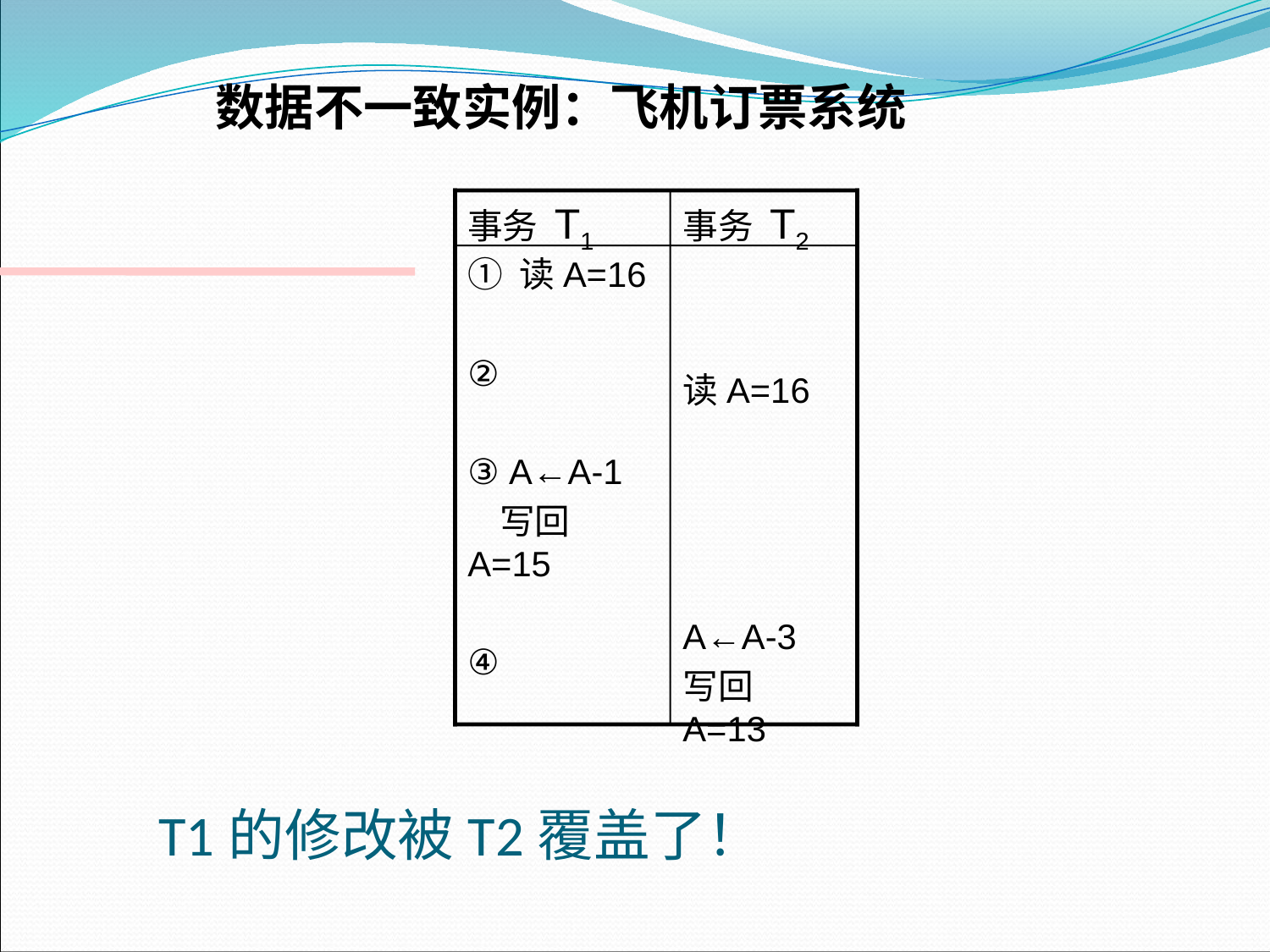

数据不一致实例：飞机订票系统
事务 T1

事务 T2

① 读A=16

②

③ A←A-1
   写回A=15

④

读A=16

A←A-3
写回A=13

# T1的修改被T2覆盖了！
986